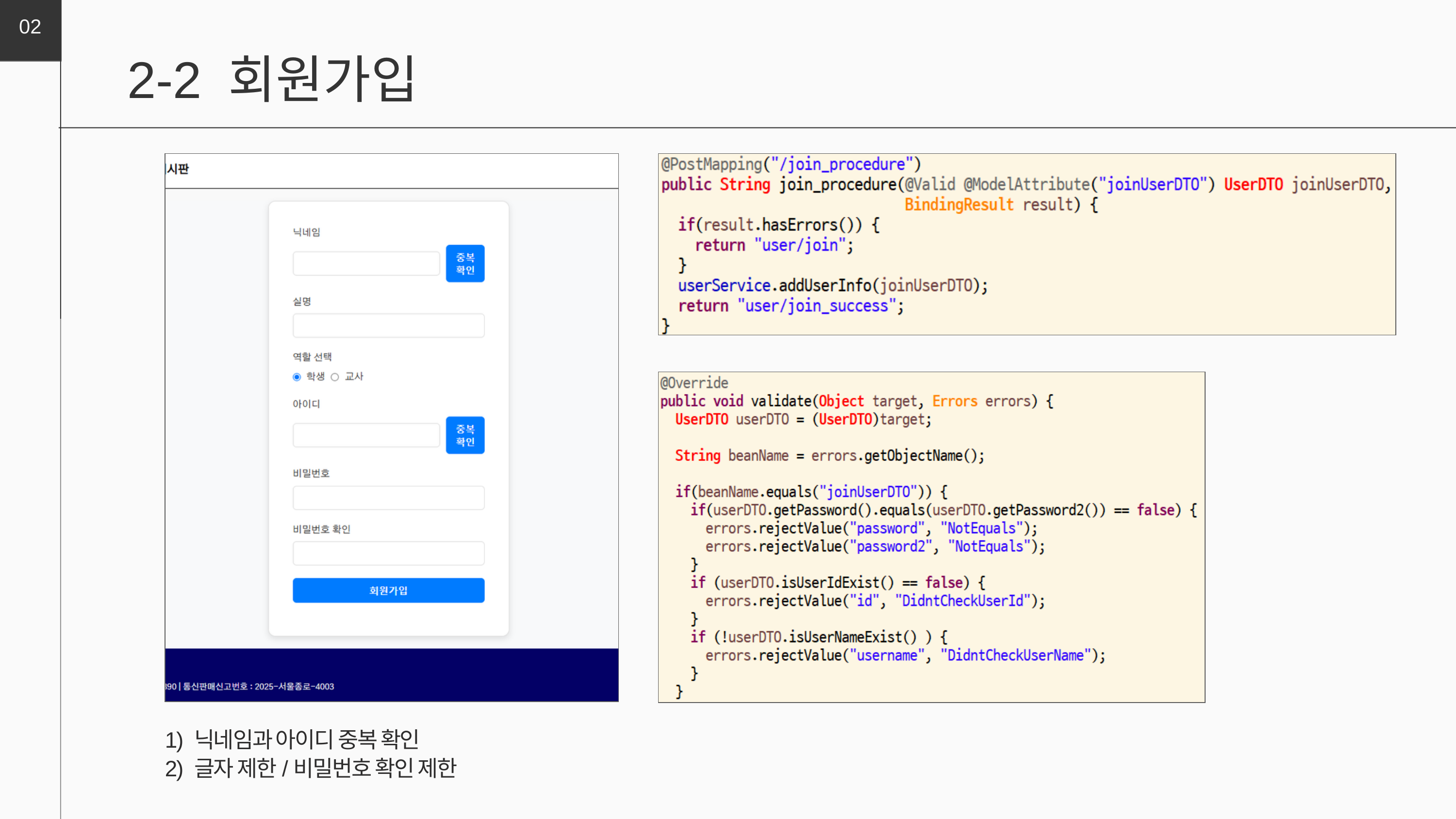

02

2-2 회원가입

1) 닉네임과 아이디 중복 확인
2) 글자 제한/비밀번호 확인 제한